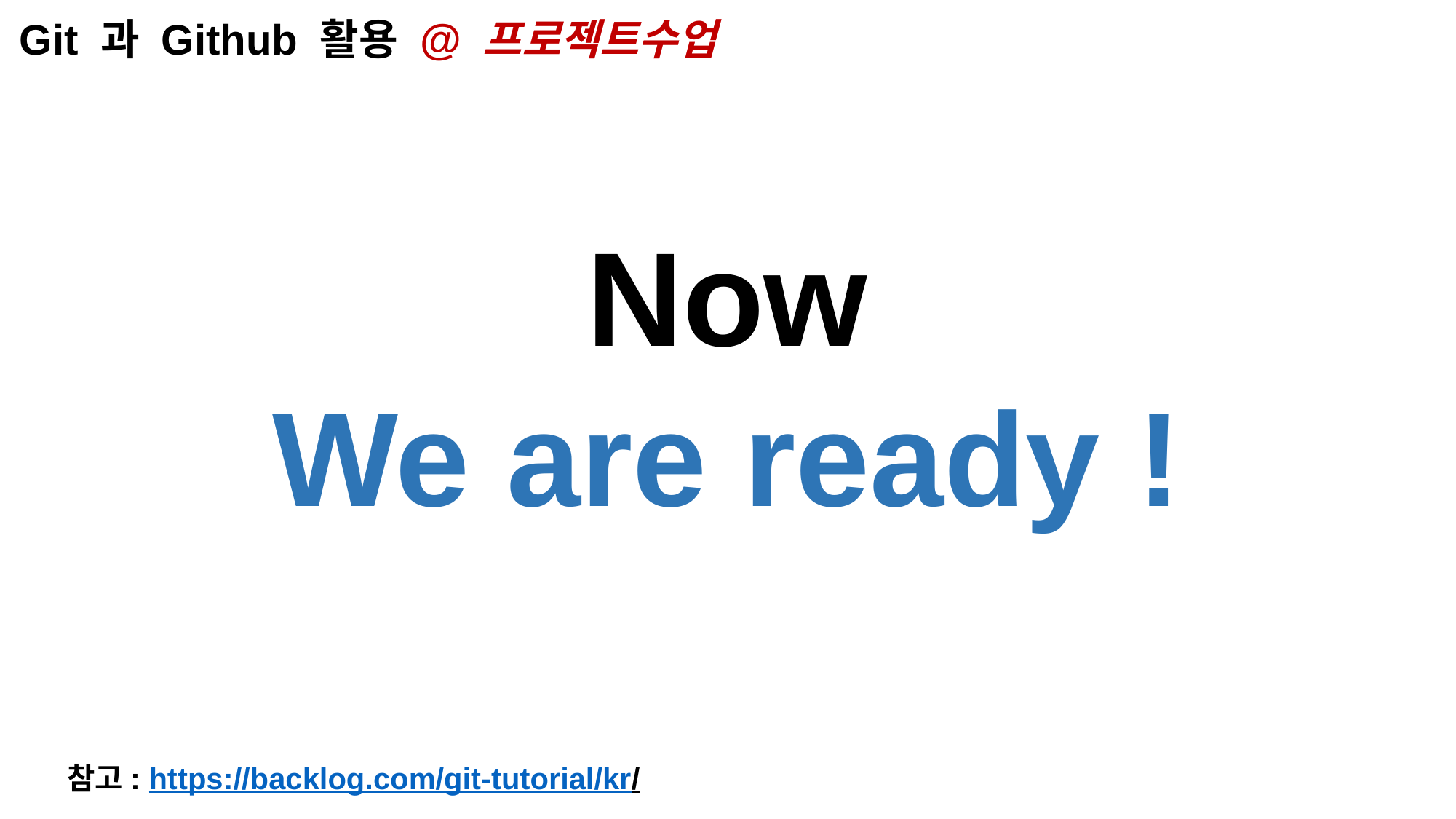

Git 과 Github 활용 @ 프로젝트수업
Now
We are ready !
참고: https://backlog.com/git-tutorial/kr/